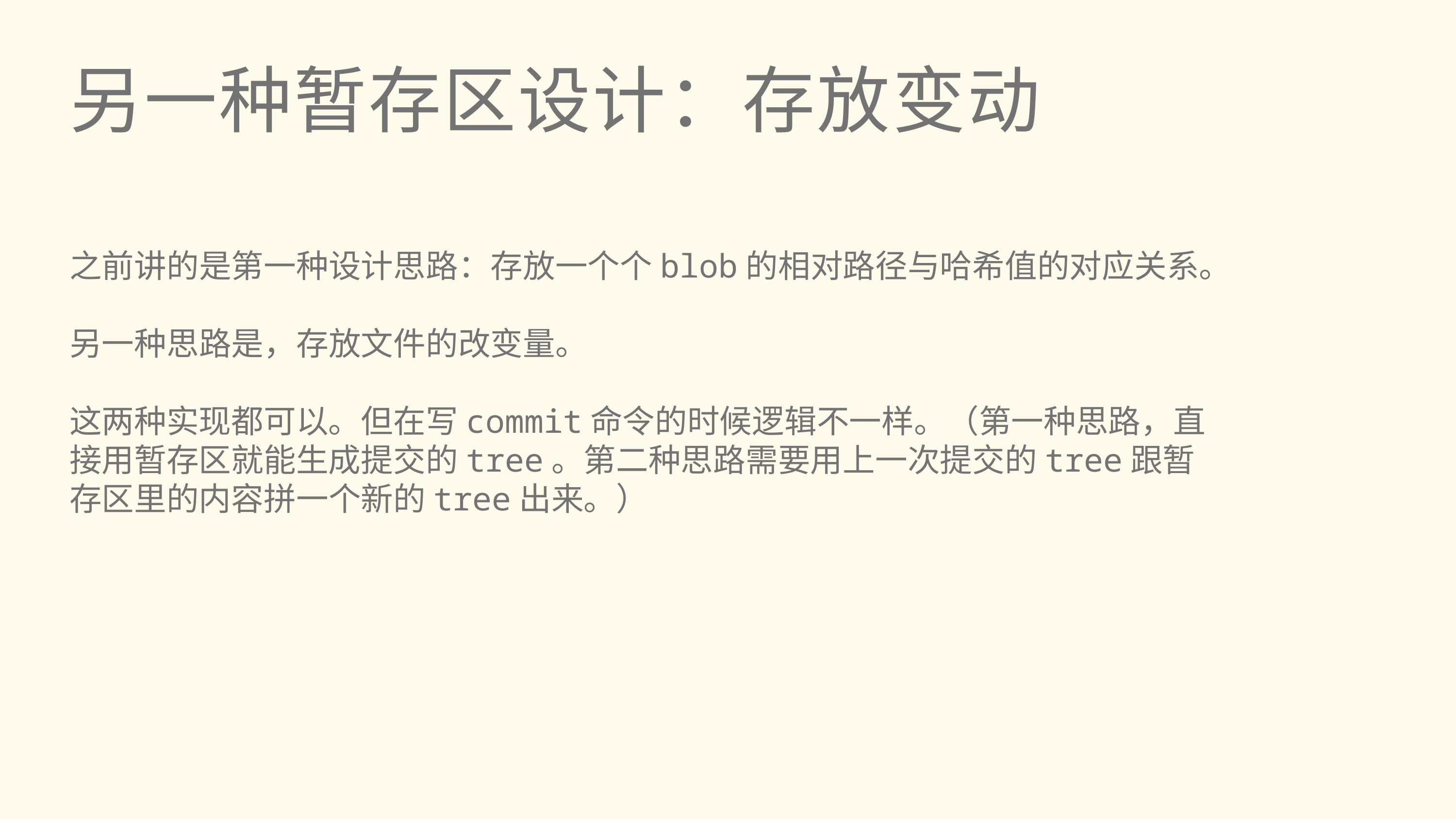

另一种暂存区设计：存放变动
之前讲的是第一种设计思路：存放一个个blob的相对路径与哈希值的对应关系。

另一种思路是，存放文件的改变量。

这两种实现都可以。但在写commit命令的时候逻辑不一样。（第一种思路，直接用暂存区就能生成提交的tree。第二种思路需要用上一次提交的tree跟暂存区里的内容拼一个新的tree出来。）